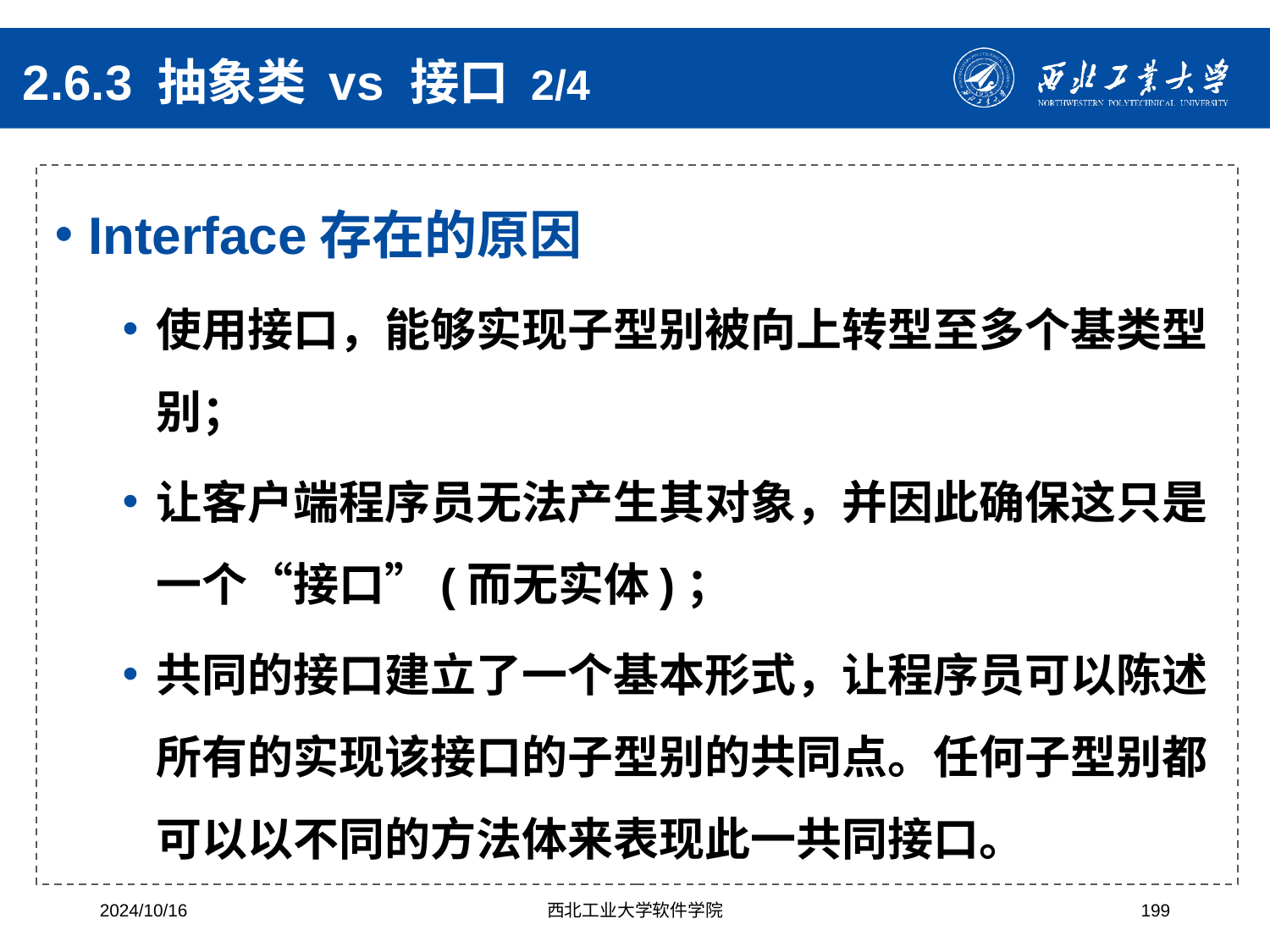

# 2.6.3 抽象类 vs 接口 2/4
Interface存在的原因
使用接口，能够实现子型别被向上转型至多个基类型别；
让客户端程序员无法产生其对象，并因此确保这只是一个“接口”(而无实体)；
共同的接口建立了一个基本形式，让程序员可以陈述所有的实现该接口的子型别的共同点。任何子型别都可以以不同的方法体来表现此一共同接口。

2024/10/16
西北工业大学软件学院
199